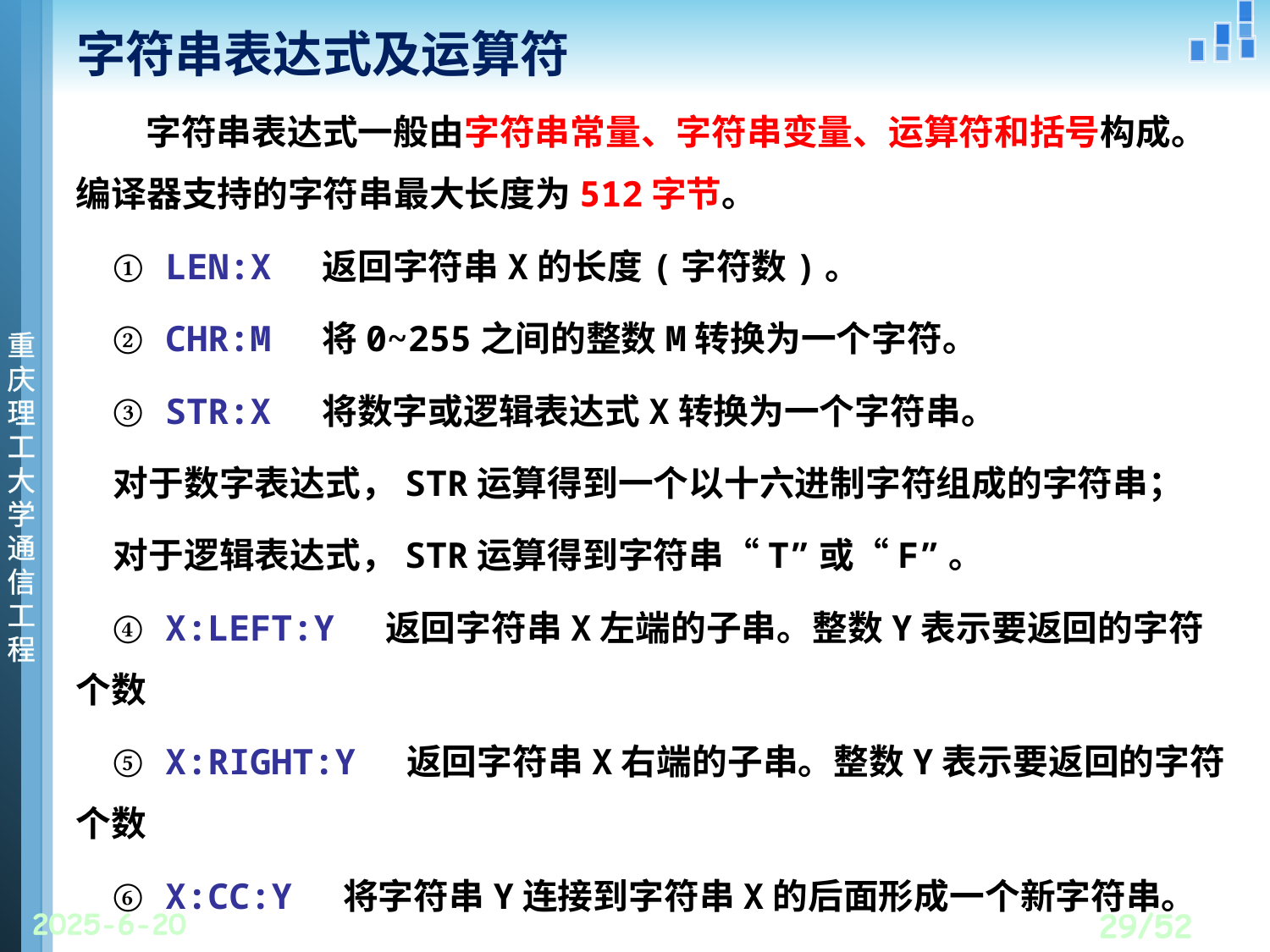

# 字符串表达式及运算符
   字符串表达式一般由字符串常量、字符串变量、运算符和括号构成。编译器支持的字符串最大长度为512字节。
① LEN:X  返回字符串X的长度(字符数)。
② CHR:M  将0~255之间的整数M转换为一个字符。
③ STR:X  将数字或逻辑表达式X转换为一个字符串。
对于数字表达式，STR运算得到一个以十六进制字符组成的字符串；
对于逻辑表达式，STR运算得到字符串“T”或“F”。
④ X:LEFT:Y  返回字符串X左端的子串。整数Y表示要返回的字符个数。
⑤ X:RIGHT:Y  返回字符串X右端的子串。整数Y表示要返回的字符个数
⑥ X:CC:Y  将字符串Y连接到字符串X的后面形成一个新字符串。
2025-6-20
29/52